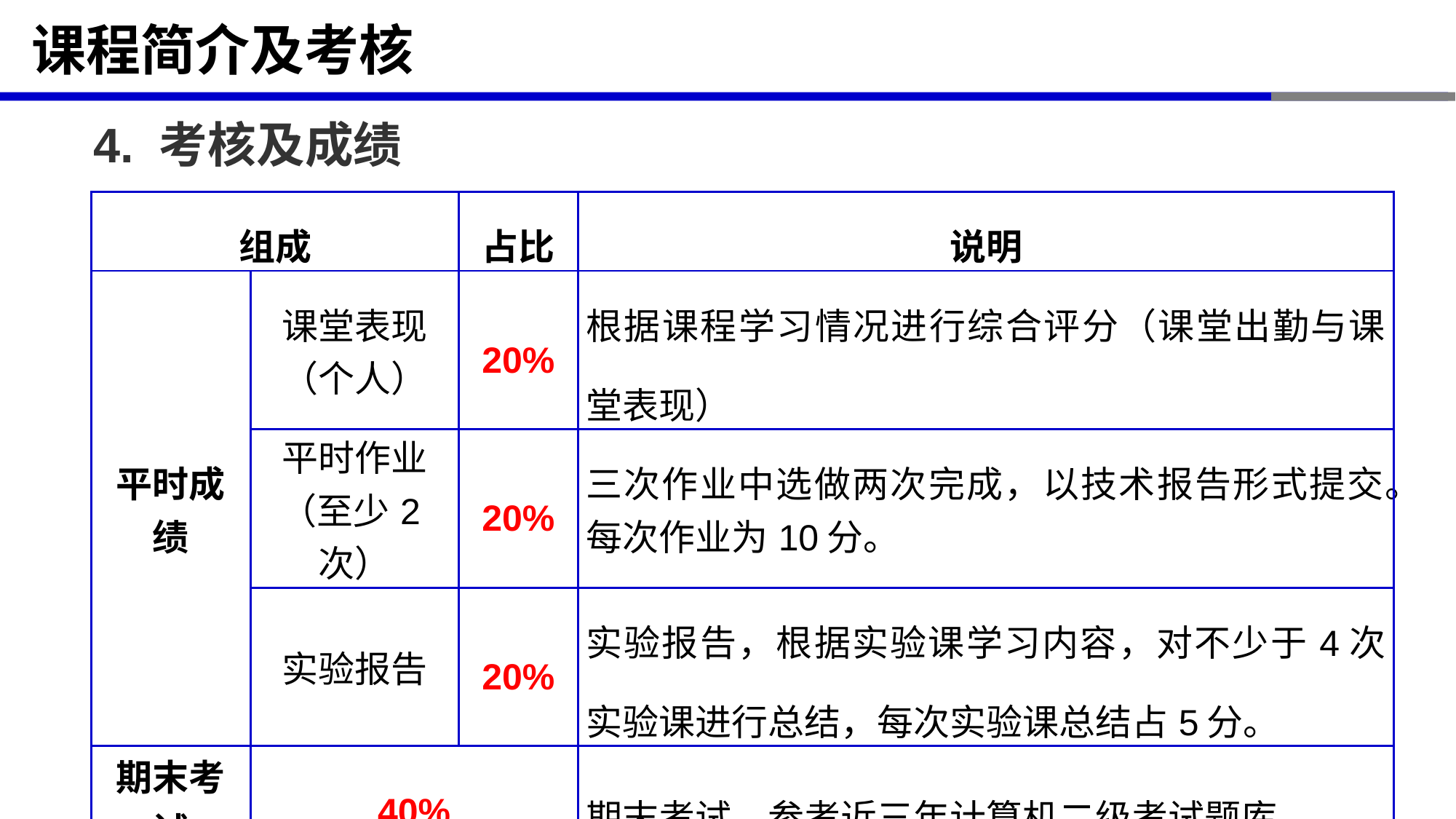

# 课程简介及考核
4. 考核及成绩
| 组成 |  | 占比 | 说明 |
| --- | --- | --- | --- |
| 平时成绩 | 课堂表现 （个人） | 20% | 根据课程学习情况进行综合评分（课堂出勤与课堂表现） |
|  | 平时作业 （至少2次） | 20% | 三次作业中选做两次完成，以技术报告形式提交。每次作业为10分。 |
|  | 实验报告 | 20% | 实验报告，根据实验课学习内容，对不少于4次实验课进行总结，每次实验课总结占5分。 |
| 期末考试 | 40% |  | 期末考试，参考近三年计算机二级考试题库 |